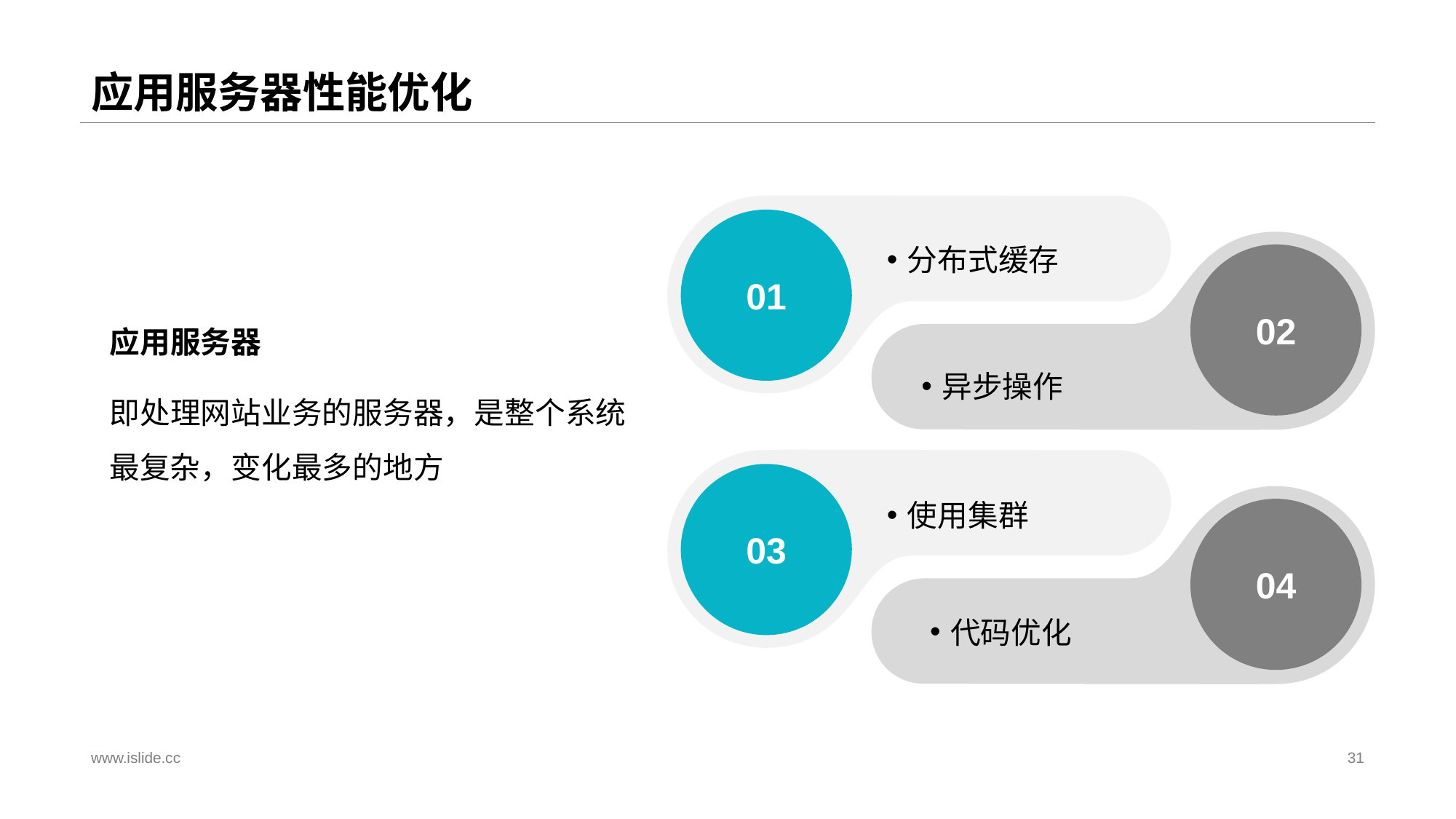

# 应用服务器性能优化

01
分布式缓存

02
应用服务器
异步操作
即处理网站业务的服务器，是整个系统最复杂，变化最多的地方

03
使用集群

04
代码优化
www.islide.cc
31